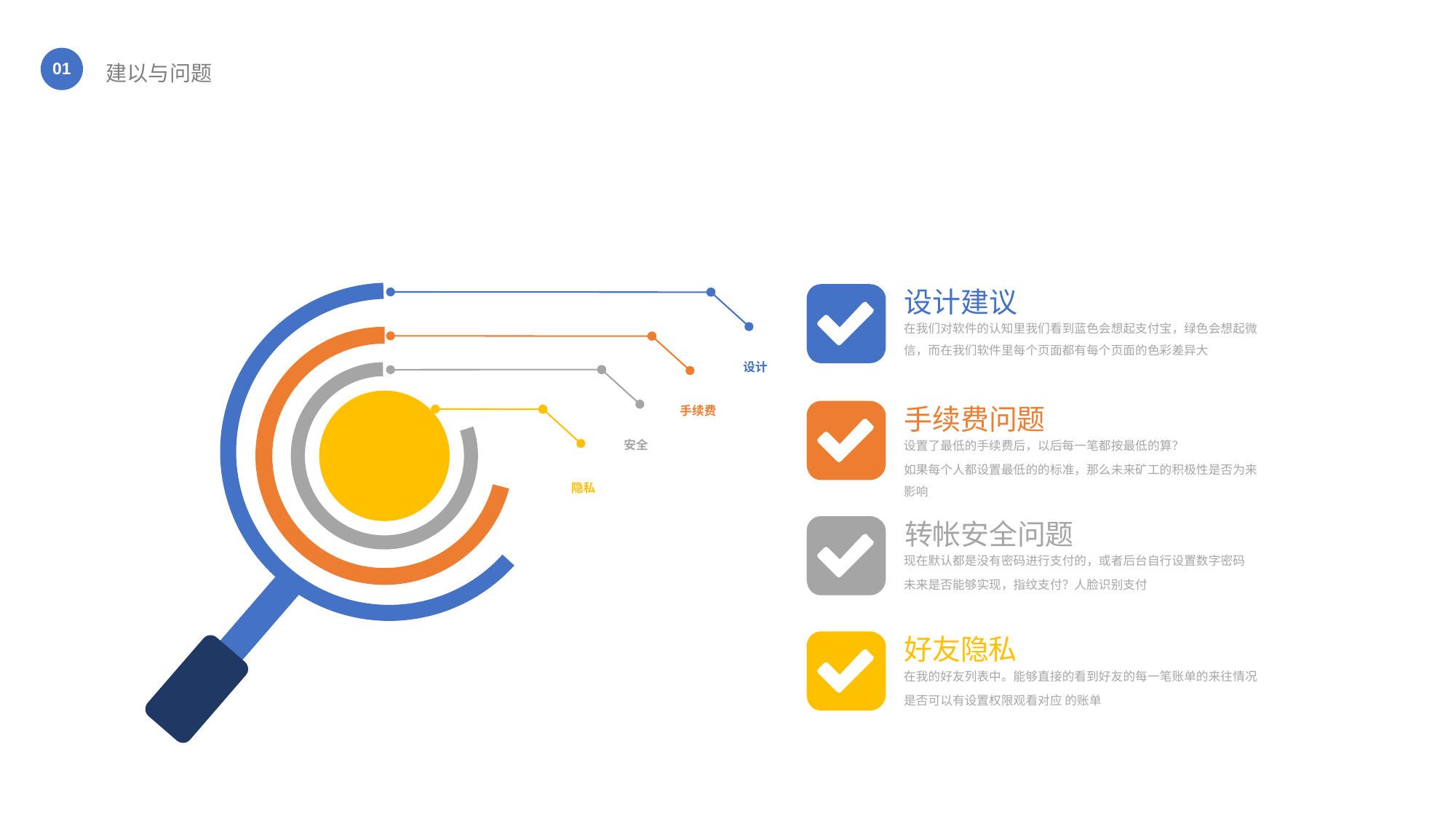

01
建以与问题

设计建议
在我们对软件的认知里我们看到蓝色会想起支付宝，绿色会想起微信，而在我们软件里每个页面都有每个页面的色彩差异大

设计

手续费

手续费问题
设置了最低的手续费后，以后每一笔都按最低的算？
如果每个人都设置最低的的标准，那么未来矿工的积极性是否为来影响
安全
隐私

转帐安全问题
现在默认都是没有密码进行支付的，或者后台自行设置数字密码
未来是否能够实现，指纹支付？人脸识别支付

好友隐私
在我的好友列表中。能够直接的看到好友的每一笔账单的来往情况
是否可以有设置权限观看对应 的账单